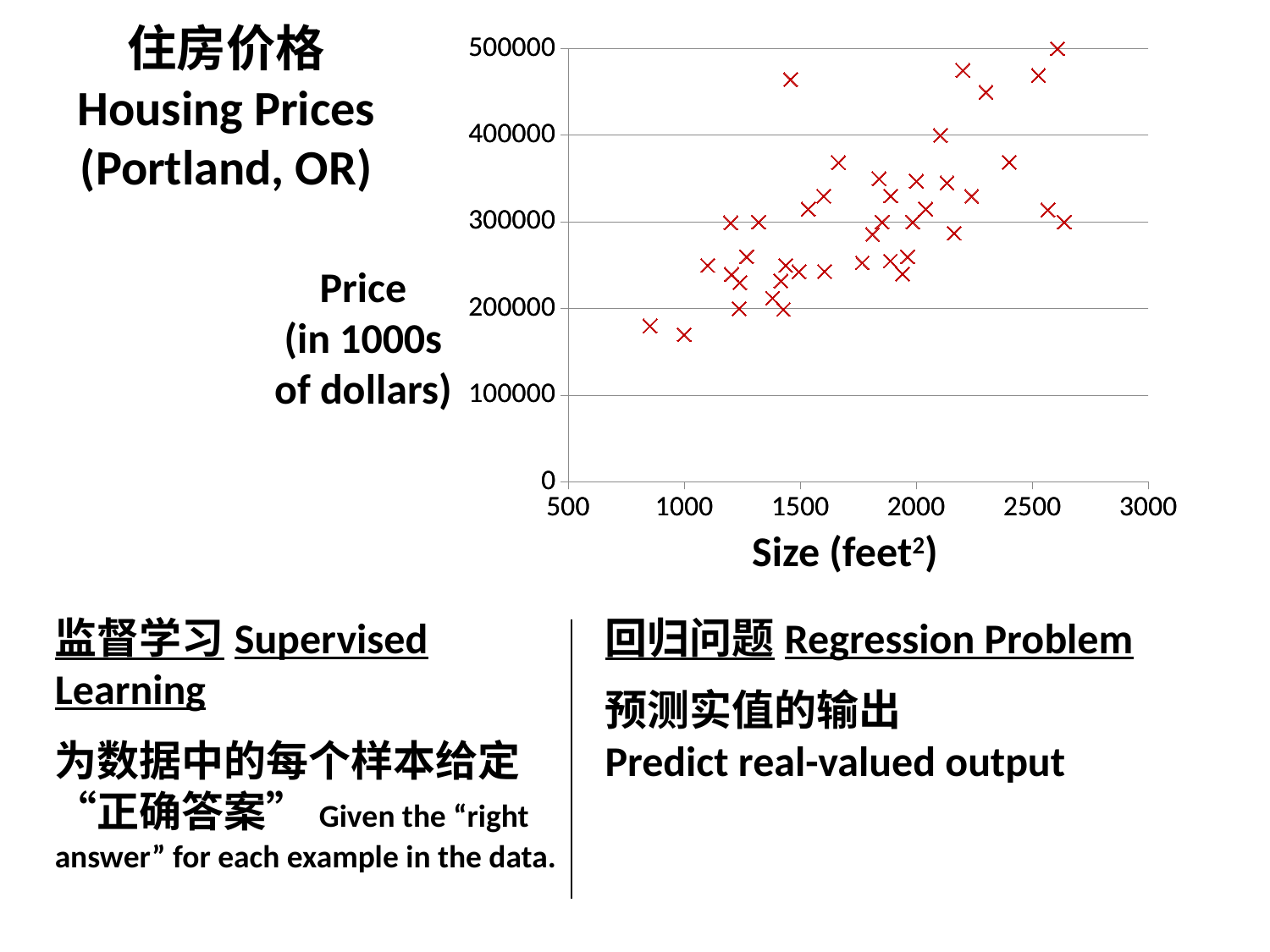

住房价格
Housing Prices
(Portland, OR)

### Chart

| Category |  |
|---|---|

### Chart

| Category |  |
|---|---|
Price
(in 1000s of dollars)
Size (feet2)
监督学习Supervised Learning

为数据中的每个样本给定“正确答案”Given the “right answer” for each example in the data.
回归问题Regression Problem

预测实值的输出
Predict real-valued output